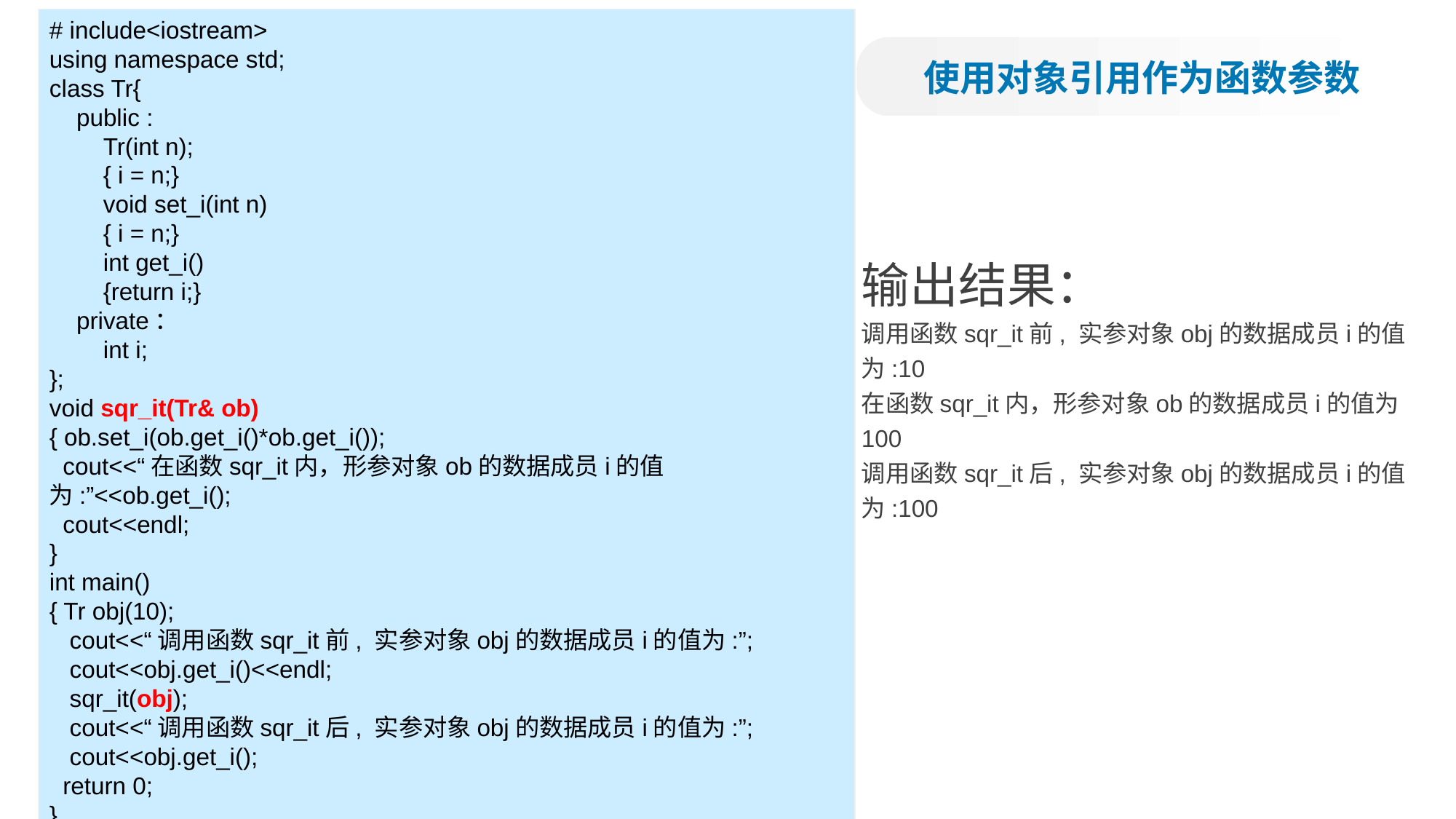

# include<iostream>
using namespace std;
class Tr{
    public :
        Tr(int n);
        { i = n;}
        void set_i(int n)
        { i = n;}
        int get_i()
        {return i;}
    private：
        int i;
};
void sqr_it(Tr& ob)
{ ob.set_i(ob.get_i()*ob.get_i());
  cout<<“在函数sqr_it内，形参对象ob的数据成员i的值为:”<<ob.get_i();
  cout<<endl;
}
int main()
{ Tr obj(10);
   cout<<“调用函数sqr_it前, 实参对象obj的数据成员i的值为:”;
   cout<<obj.get_i()<<endl;
   sqr_it(obj);
   cout<<“调用函数sqr_it后, 实参对象obj的数据成员i的值为:”;
   cout<<obj.get_i();
  return 0;
}
使用对象引用作为函数参数
输出结果：
调用函数sqr_it前, 实参对象obj的数据成员i的值为:10
在函数sqr_it内，形参对象ob的数据成员i的值为100
调用函数sqr_it后, 实参对象obj的数据成员i的值为:100